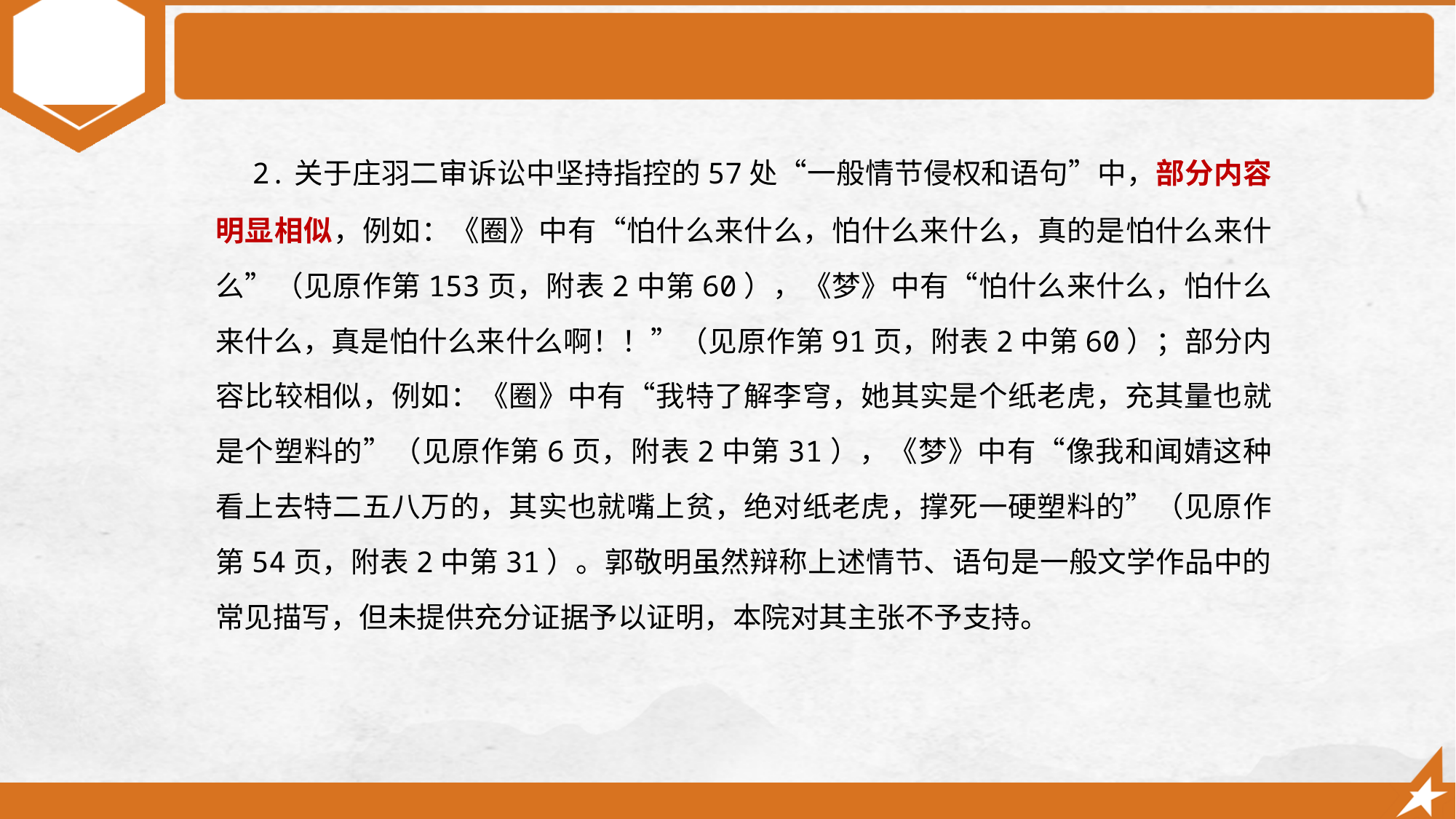

2.关于庄羽二审诉讼中坚持指控的57处“一般情节侵权和语句”中，部分内容明显相似，例如：《圈》中有“怕什么来什么，怕什么来什么，真的是怕什么来什么”（见原作第153页，附表2中第60），《梦》中有“怕什么来什么，怕什么来什么，真是怕什么来什么啊！！”（见原作第91页，附表2中第60）；部分内容比较相似，例如：《圈》中有“我特了解李穹，她其实是个纸老虎，充其量也就是个塑料的”（见原作第6页，附表2中第31），《梦》中有“像我和闻婧这种看上去特二五八万的，其实也就嘴上贫，绝对纸老虎，撑死一硬塑料的”（见原作第54页，附表2中第31）。郭敬明虽然辩称上述情节、语句是一般文学作品中的常见描写，但未提供充分证据予以证明，本院对其主张不予支持。